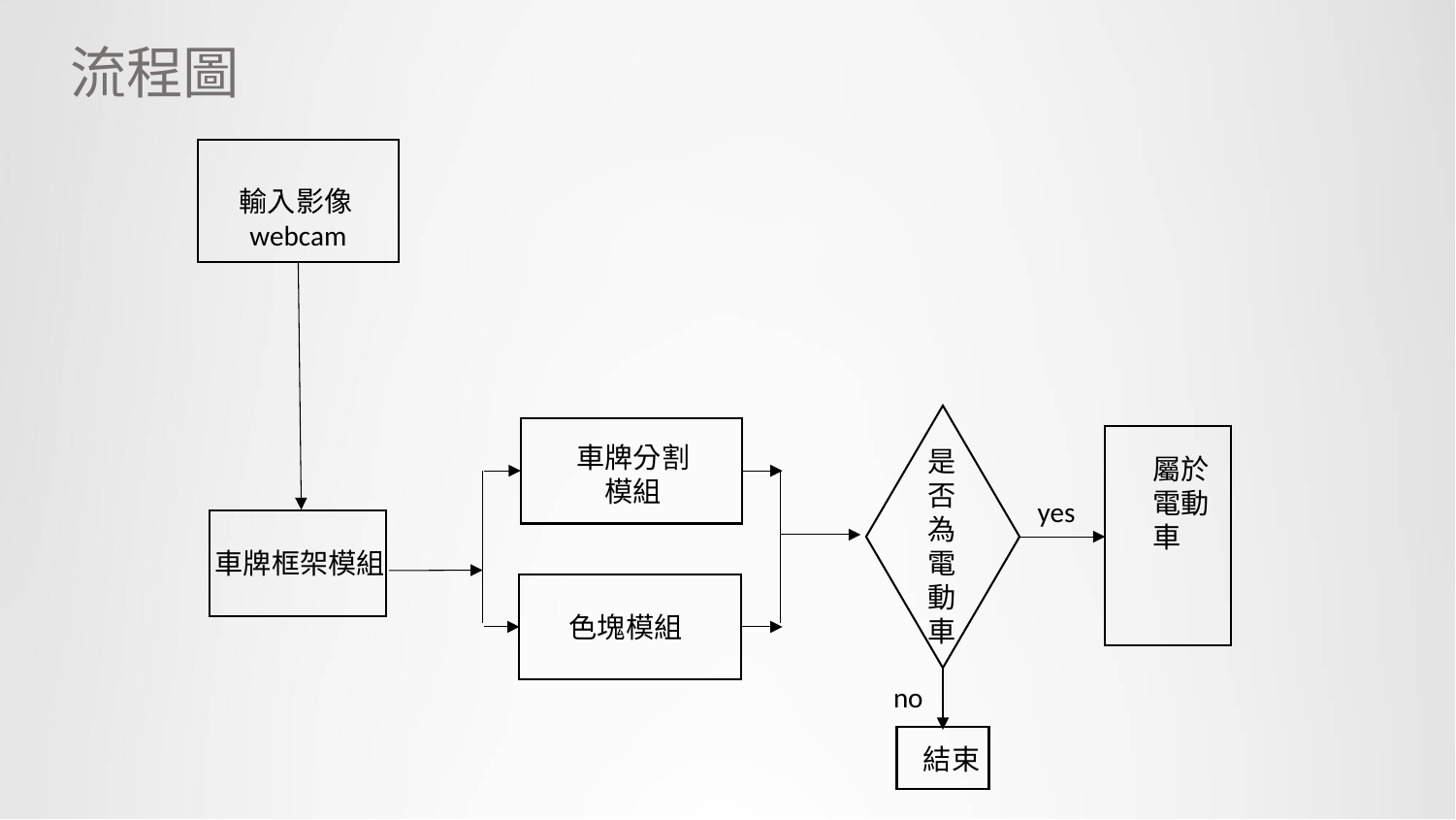

流程圖

輸入影像
webcam

車牌框架模組

車牌分割模組

色塊模組

是否為電動車
屬於電動車
yes
no

結束